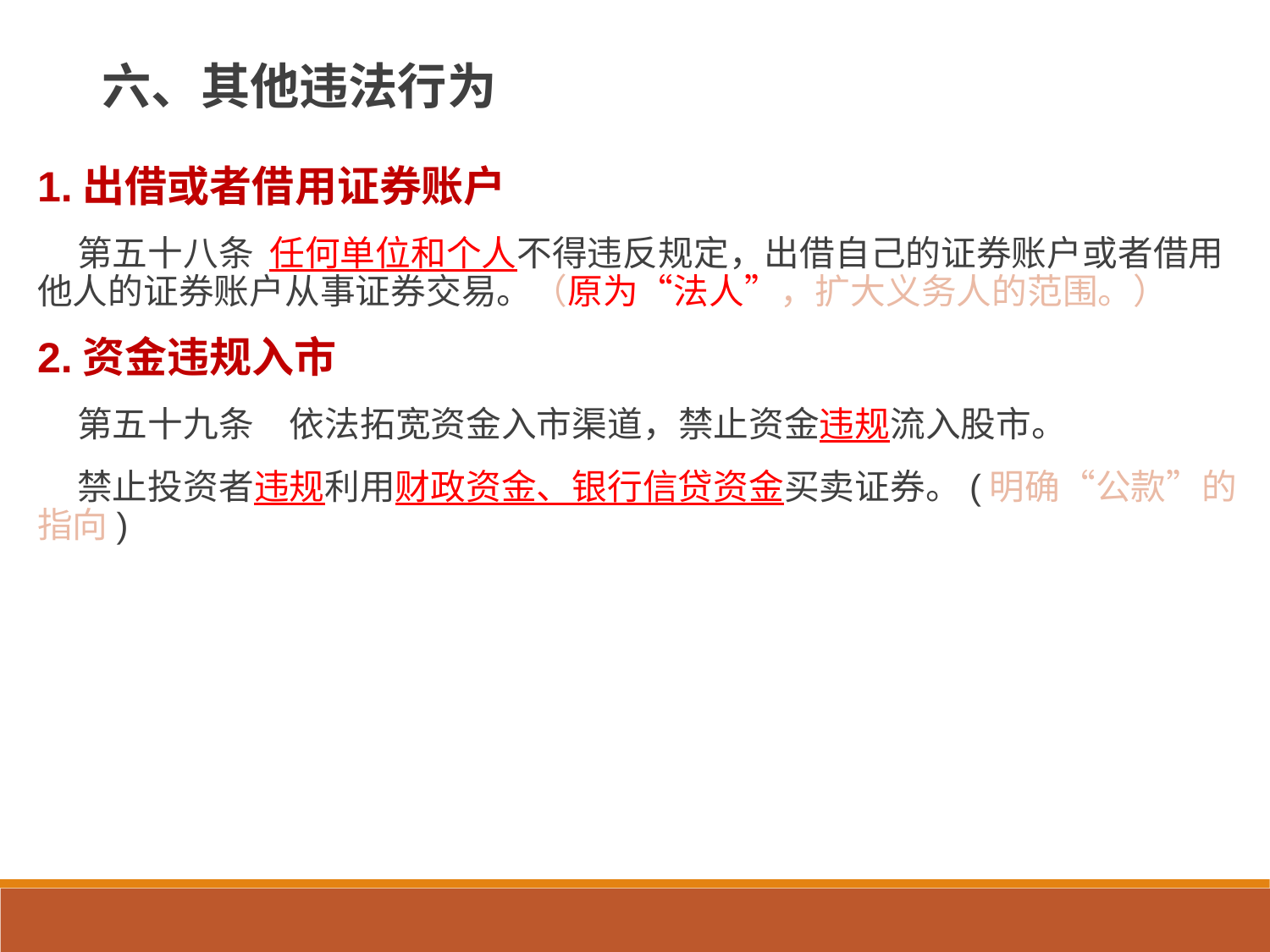

# 六、其他违法行为
1.出借或者借用证券账户
    第五十八条  任何单位和个人不得违反规定，出借自己的证券账户或者借用他人的证券账户从事证券交易。（原为“法人”，扩大义务人的范围。）
2.资金违规入市
    第五十九条　依法拓宽资金入市渠道，禁止资金违规流入股市。
    禁止投资者违规利用财政资金、银行信贷资金买卖证券。(明确“公款”的指向)